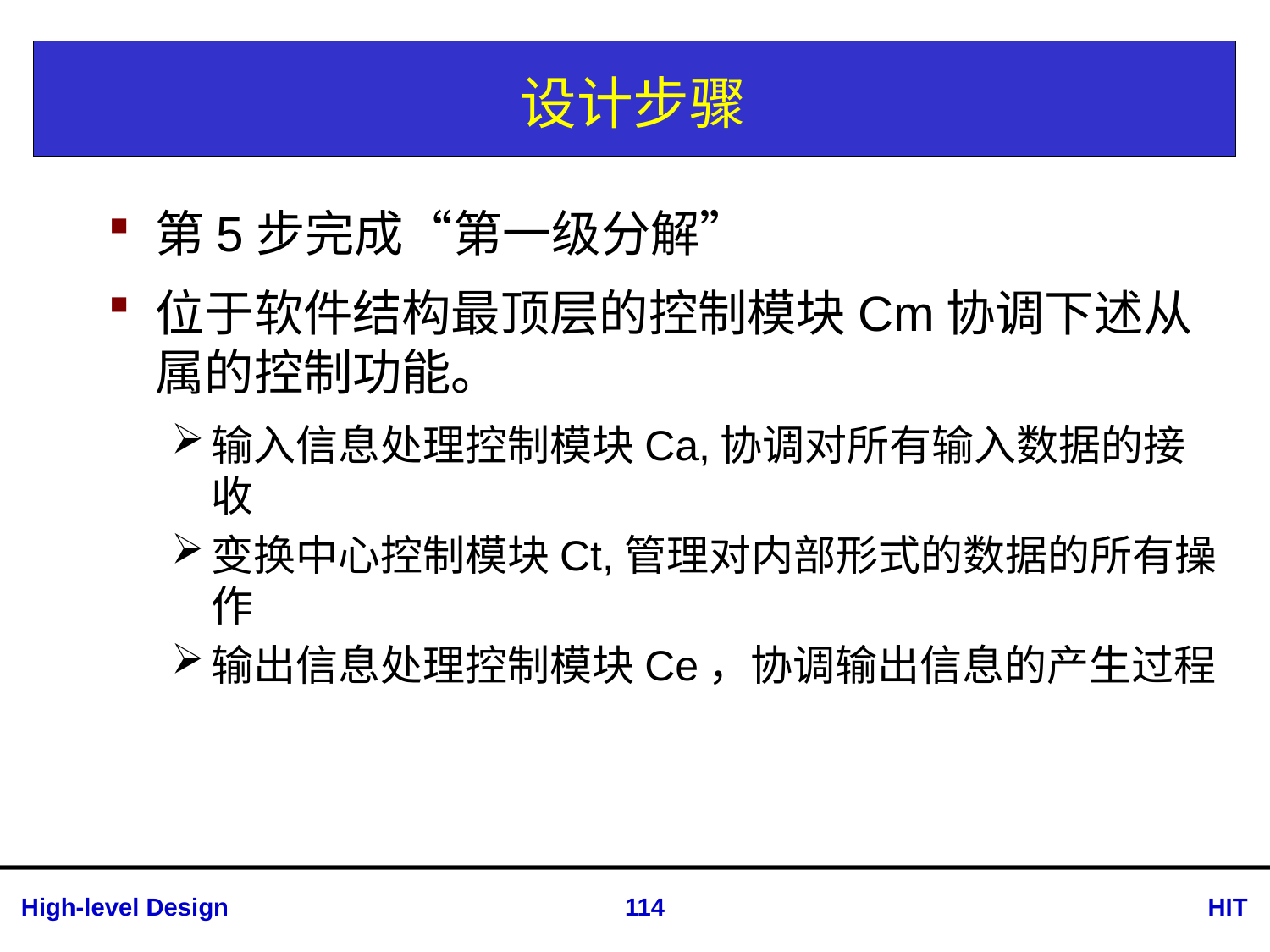

# 设计步骤
第5步完成“第一级分解”
位于软件结构最顶层的控制模块Cm协调下述从属的控制功能。
输入信息处理控制模块Ca,协调对所有输入数据的接收
变换中心控制模块Ct,管理对内部形式的数据的所有操作
输出信息处理控制模块Ce，协调输出信息的产生过程